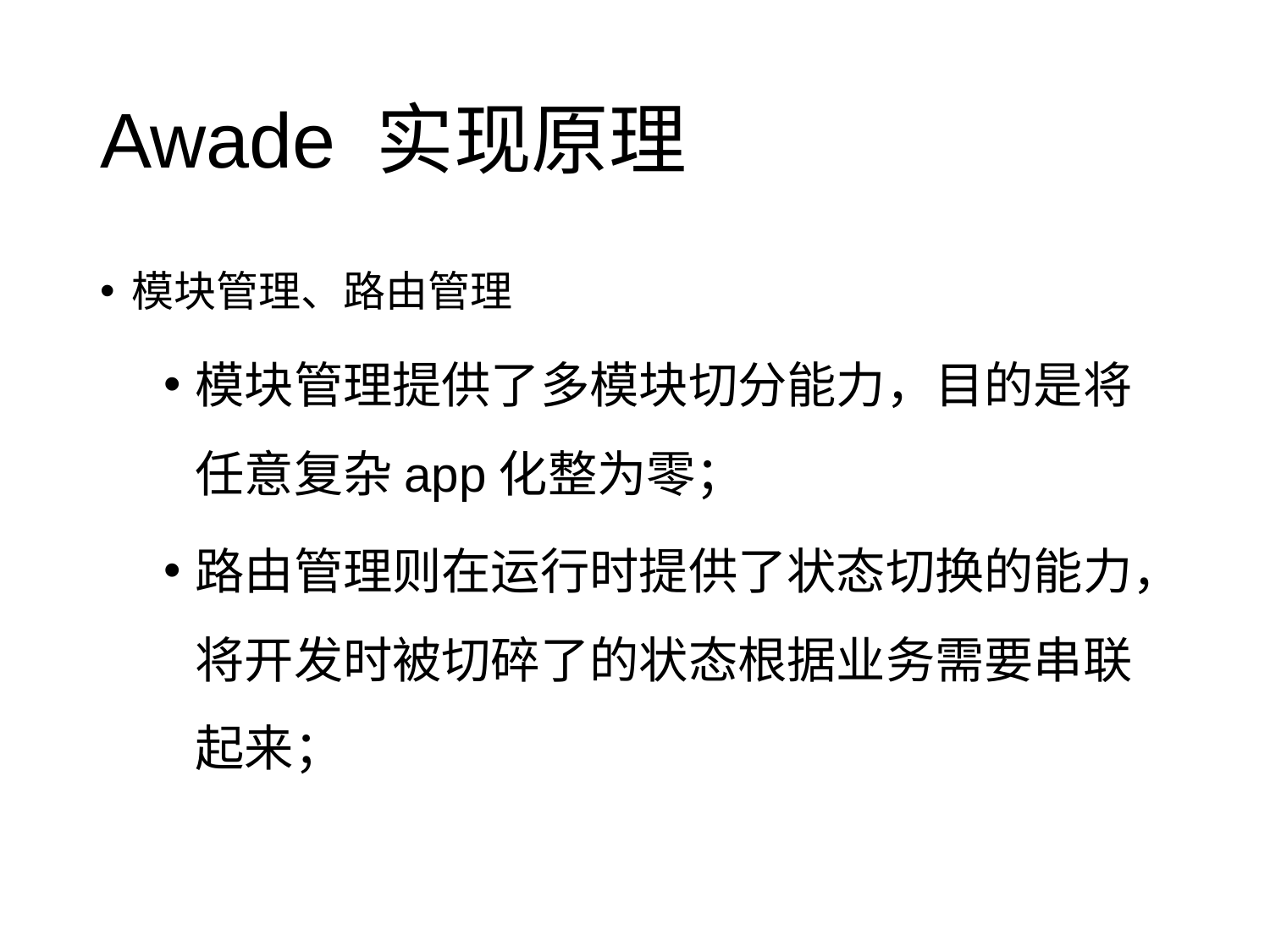

# Awade 实现原理
模块管理、路由管理
模块管理提供了多模块切分能力，目的是将任意复杂app化整为零；
路由管理则在运行时提供了状态切换的能力，将开发时被切碎了的状态根据业务需要串联起来；